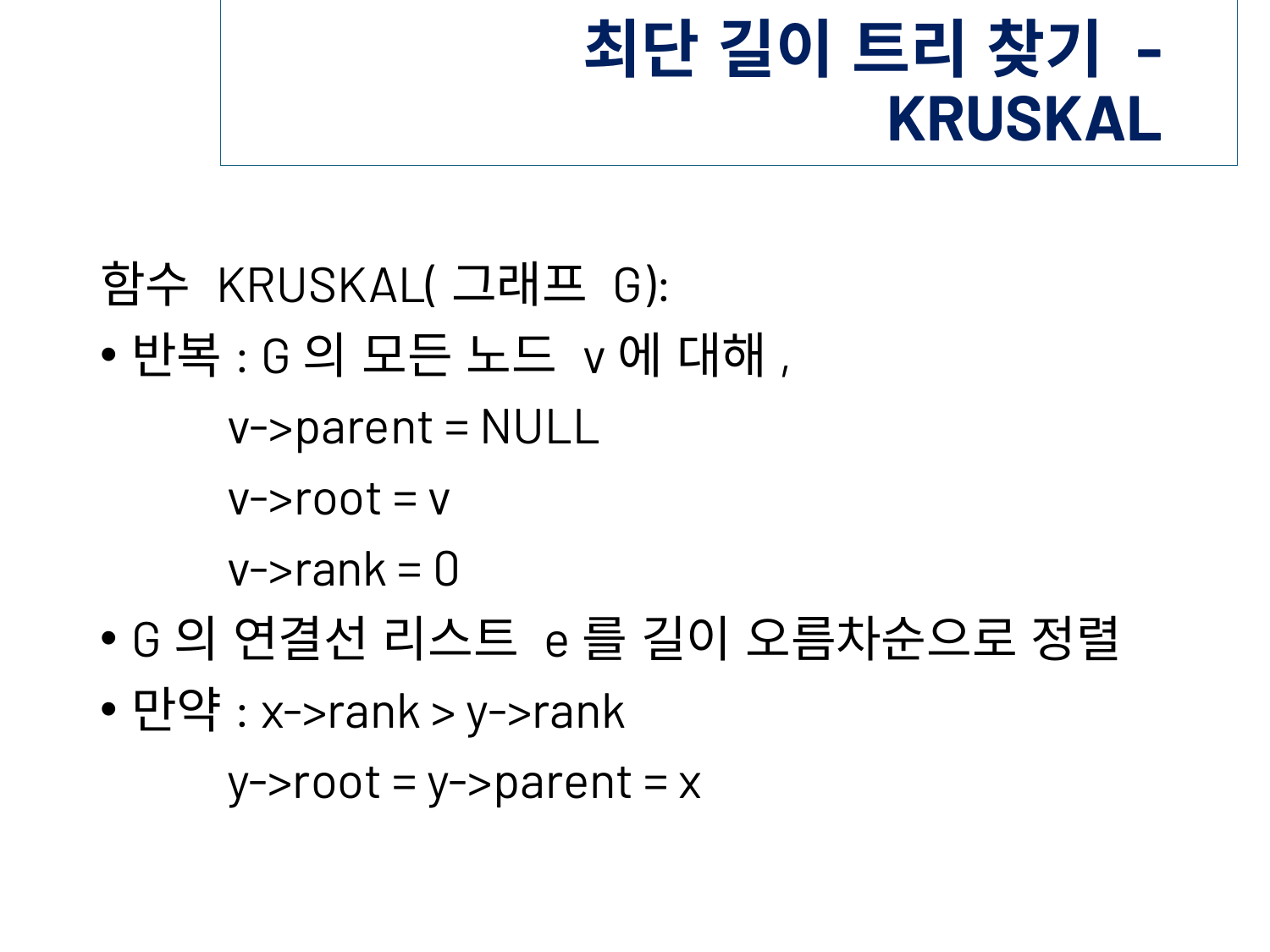

# 최단 길이 트리 찾기 - KRUSKAL
함수 KRUSKAL(그래프 G):
반복: G의 모든 노드 v에 대해,
	v->parent = NULL
	v->root = v
	v->rank = 0
G의 연결선 리스트 e를 길이 오름차순으로 정렬
만약: x->rank > y->rank
	y->root = y->parent = x